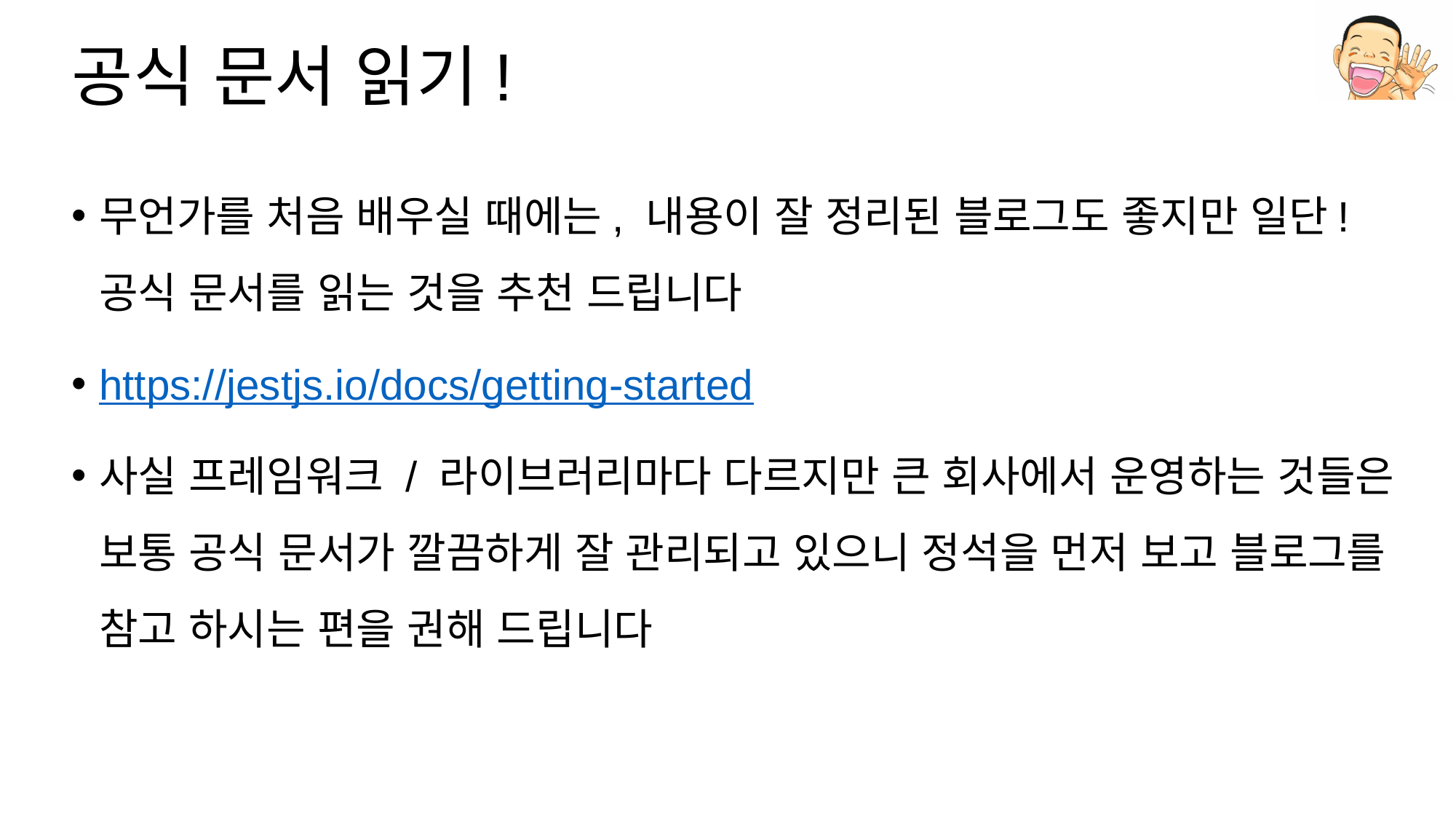

# 공식 문서 읽기!
무언가를 처음 배우실 때에는, 내용이 잘 정리된 블로그도 좋지만 일단! 공식 문서를 읽는 것을 추천 드립니다
https://jestjs.io/docs/getting-started
사실 프레임워크 / 라이브러리마다 다르지만 큰 회사에서 운영하는 것들은 보통 공식 문서가 깔끔하게 잘 관리되고 있으니 정석을 먼저 보고 블로그를 참고 하시는 편을 권해 드립니다